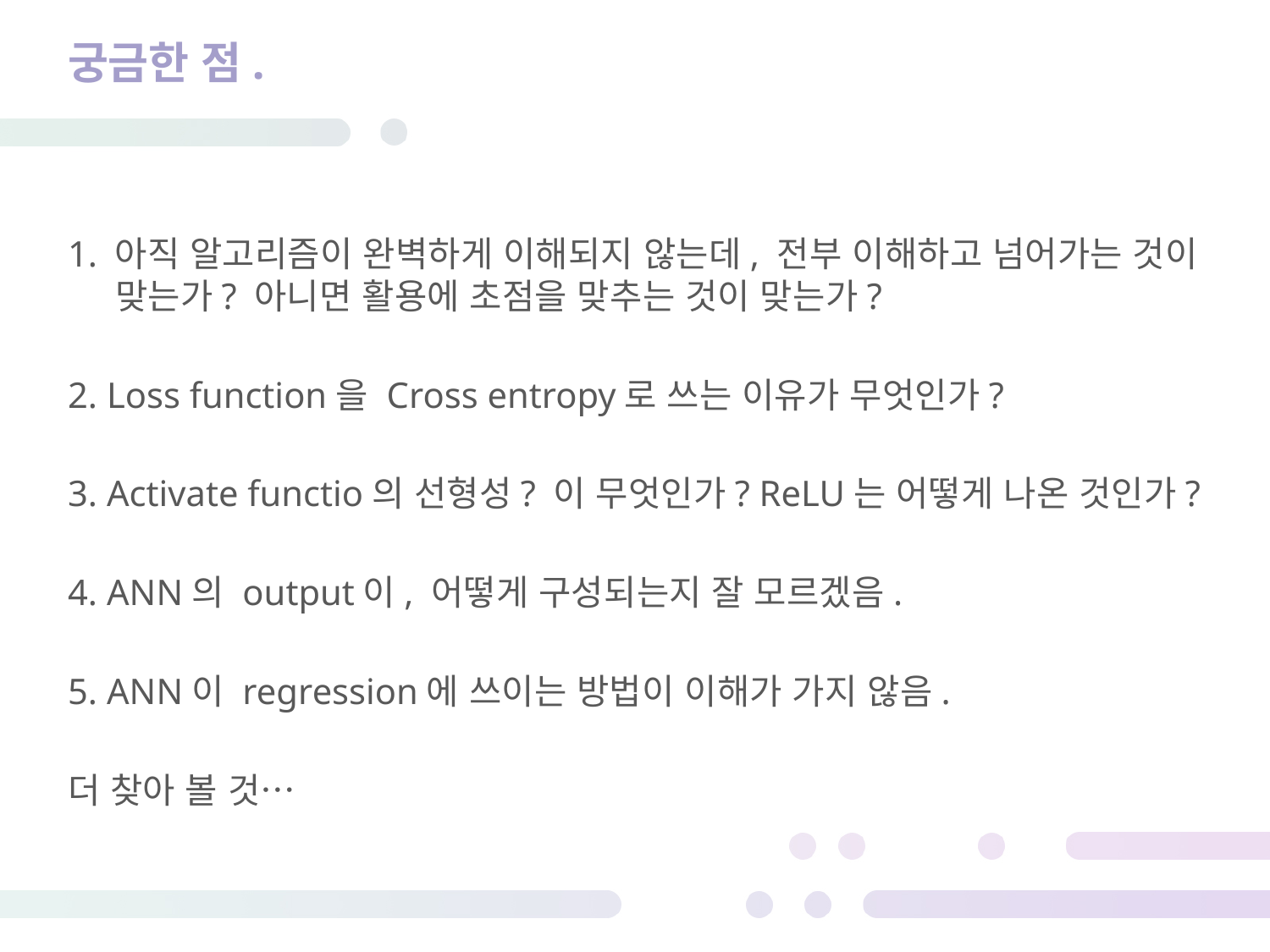

# 궁금한 점.

1. 아직 알고리즘이 완벽하게 이해되지 않는데, 전부 이해하고 넘어가는 것이 맞는가? 아니면 활용에 초점을 맞추는 것이 맞는가?

2. Loss function을 Cross entropy로 쓰는 이유가 무엇인가?

3. Activate functio의 선형성? 이 무엇인가? ReLU는 어떻게 나온 것인가?

4. ANN의 output이, 어떻게 구성되는지 잘 모르겠음.

5. ANN이 regression에 쓰이는 방법이 이해가 가지 않음.

더 찾아 볼 것…